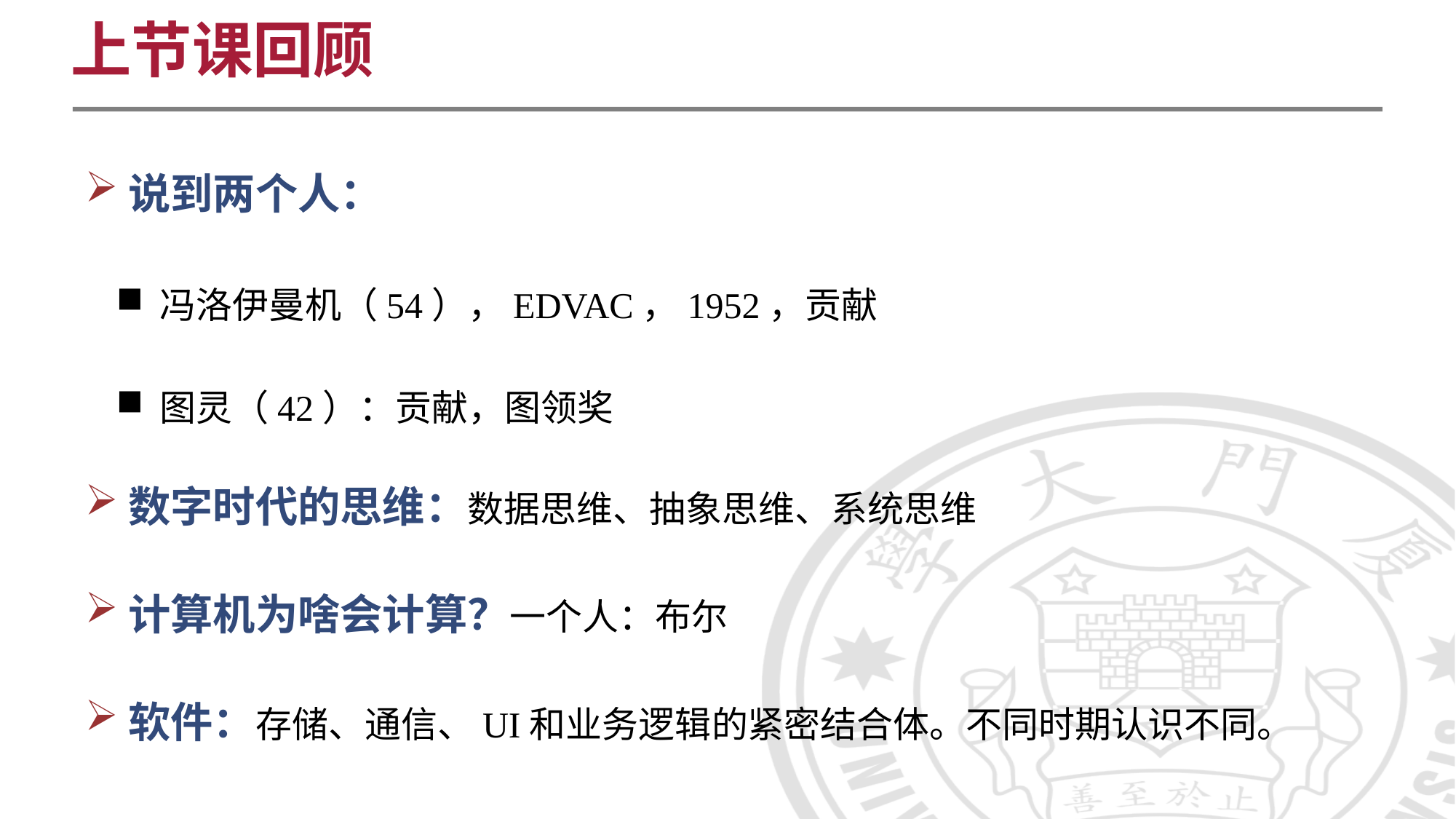

上节课回顾
说到两个人：
冯洛伊曼机（54），EDVAC，1952，贡献
图灵（42）：贡献，图领奖
数字时代的思维：数据思维、抽象思维、系统思维
计算机为啥会计算？一个人：布尔
软件：存储、通信、UI和业务逻辑的紧密结合体。不同时期认识不同。